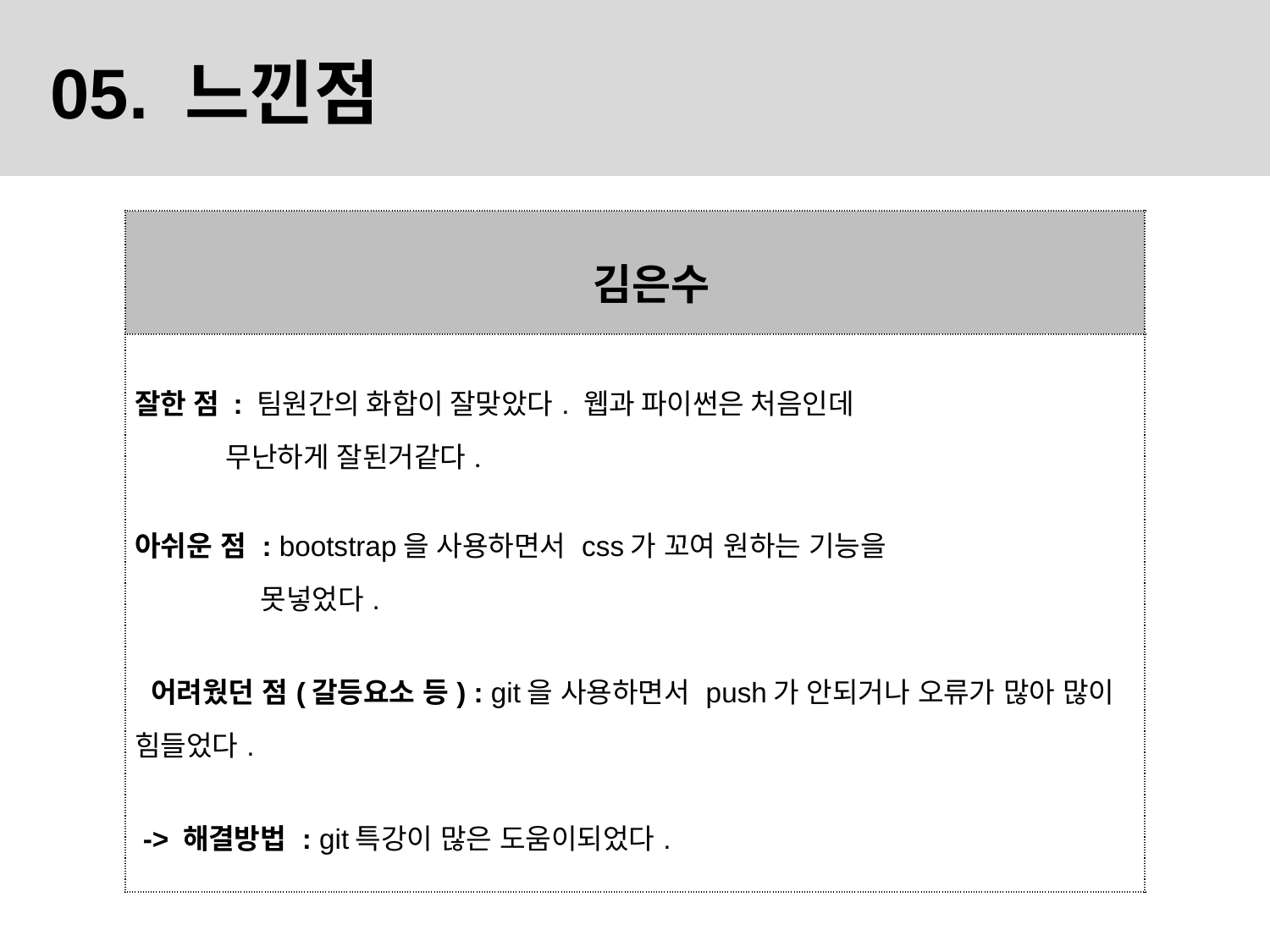

05. 느낀점
| 김은수 |
| --- |
| 잘한 점 : 팀원간의 화합이 잘맞았다. 웹과 파이썬은 처음인데              무난하게 잘된거같다. 아쉬운 점 : bootstrap을 사용하면서 css가 꼬여 원하는 기능을                못넣었다.  어려웠던 점(갈등요소 등) : git을 사용하면서 push가 안되거나 오류가 많아 많이 힘들었다.  -> 해결방법 : git특강이 많은 도움이되었다. |